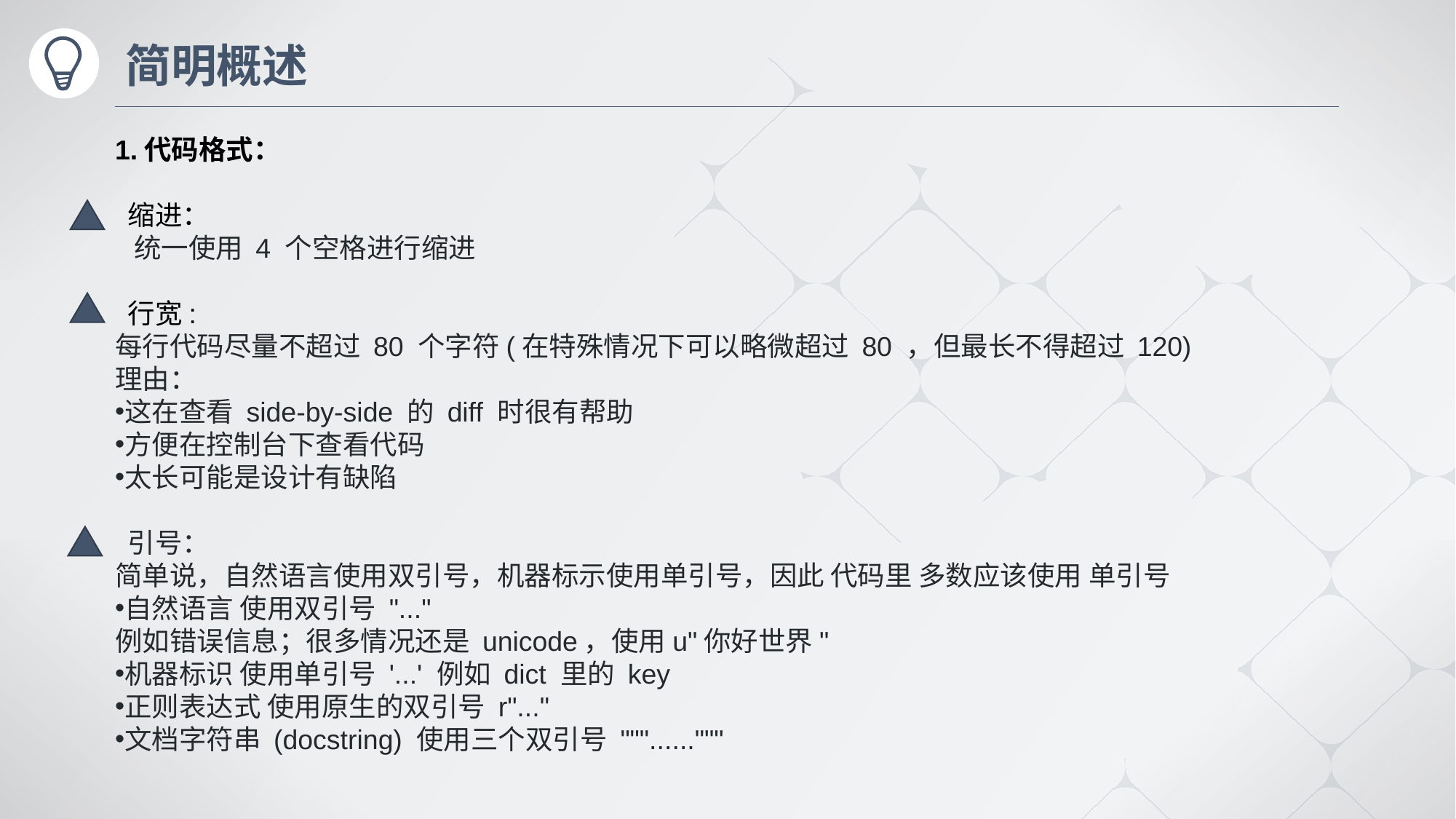

# 简明概述
1.代码格式：

 缩进：
  统一使用 4 个空格进行缩进

 行宽:
每行代码尽量不超过 80 个字符(在特殊情况下可以略微超过 80 ，但最长不得超过 120)
理由：
这在查看 side-by-side 的 diff 时很有帮助
方便在控制台下查看代码
太长可能是设计有缺陷

 引号：
简单说，自然语言使用双引号，机器标示使用单引号，因此 代码里 多数应该使用 单引号
自然语言 使用双引号 "..."
例如错误信息；很多情况还是 unicode，使用u"你好世界"
机器标识 使用单引号 '...' 例如 dict 里的 key
正则表达式 使用原生的双引号 r"..."
文档字符串 (docstring) 使用三个双引号 """......"""